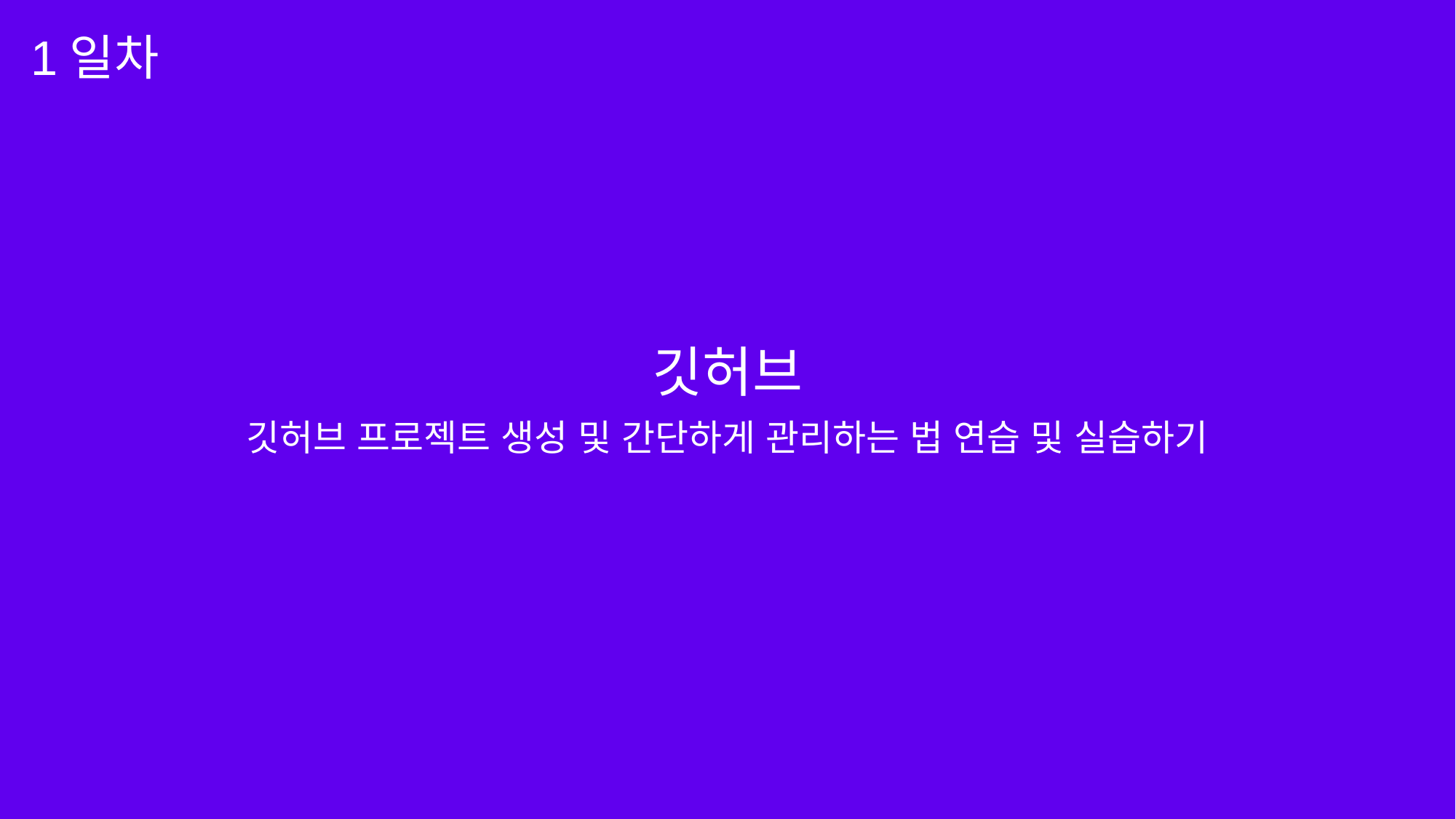

1일차
깃허브
깃허브 프로젝트 생성 및 간단하게 관리하는 법 연습 및 실습하기